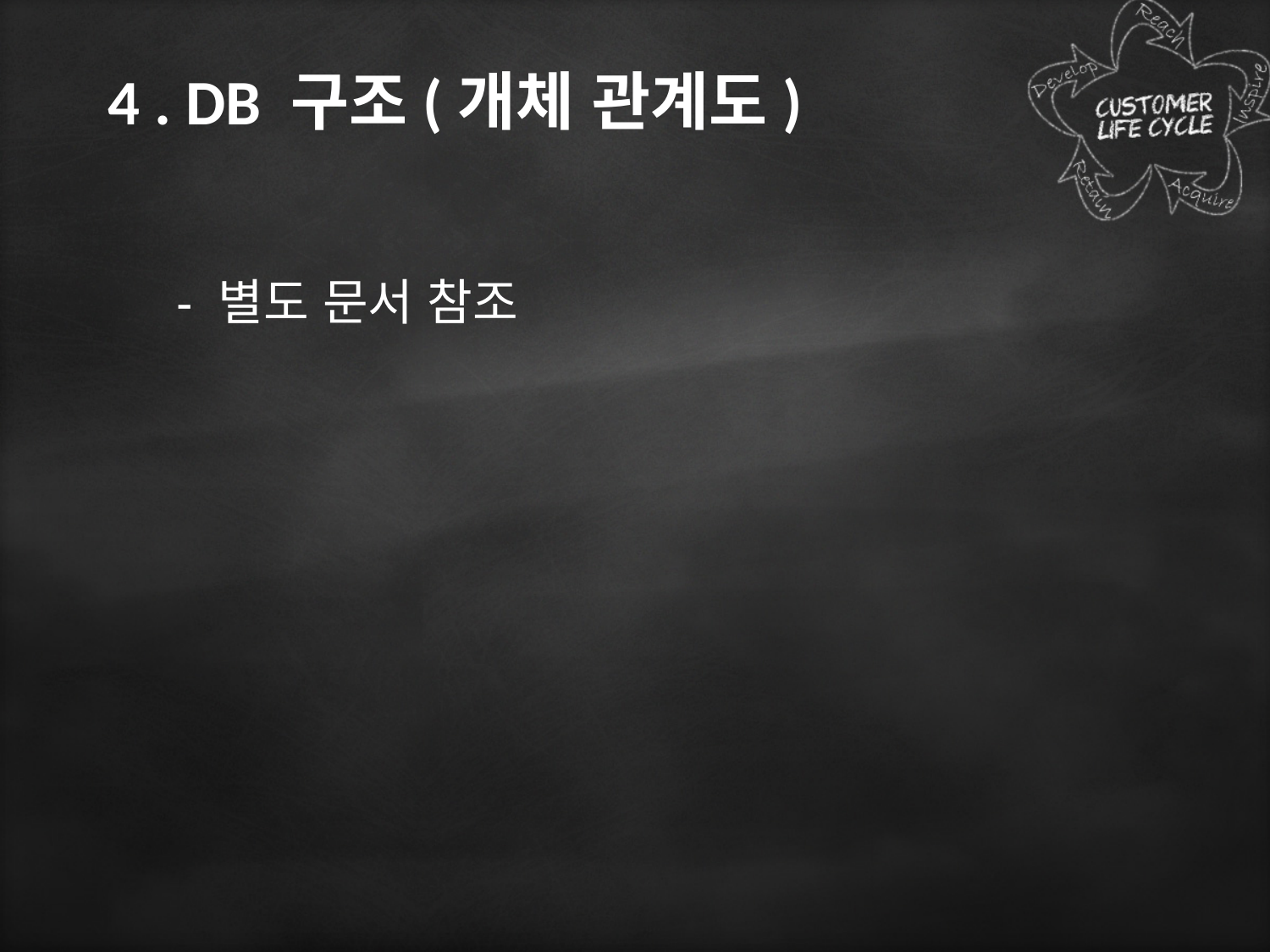

# 4 . DB 구조(개체 관계도)
- 별도 문서 참조